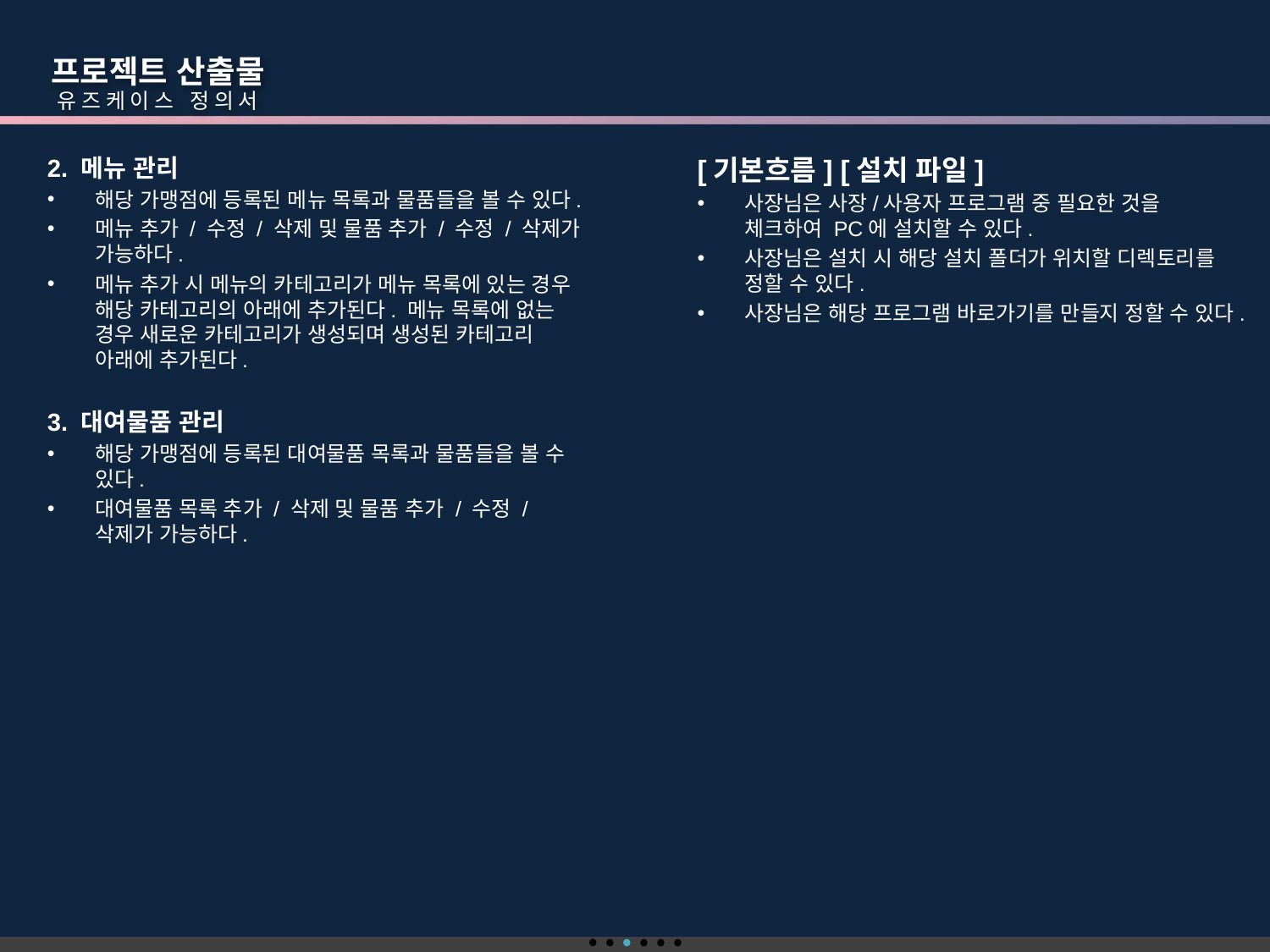

프로젝트 산출물
 유즈케이스 정의서
2. 메뉴 관리
해당 가맹점에 등록된 메뉴 목록과 물품들을 볼 수 있다.
메뉴 추가 / 수정 / 삭제 및 물품 추가 / 수정 / 삭제가 가능하다.
메뉴 추가 시 메뉴의 카테고리가 메뉴 목록에 있는 경우 해당 카테고리의 아래에 추가된다. 메뉴 목록에 없는 경우 새로운 카테고리가 생성되며 생성된 카테고리 아래에 추가된다.

3. 대여물품 관리
해당 가맹점에 등록된 대여물품 목록과 물품들을 볼 수 있다.
대여물품 목록 추가 / 삭제 및 물품 추가 / 수정 / 삭제가 가능하다.

[기본흐름] [설치 파일]
사장님은 사장/사용자 프로그램 중 필요한 것을 체크하여 PC에 설치할 수 있다.
사장님은 설치 시 해당 설치 폴더가 위치할 디렉토리를 정할 수 있다.
사장님은 해당 프로그램 바로가기를 만들지 정할 수 있다.